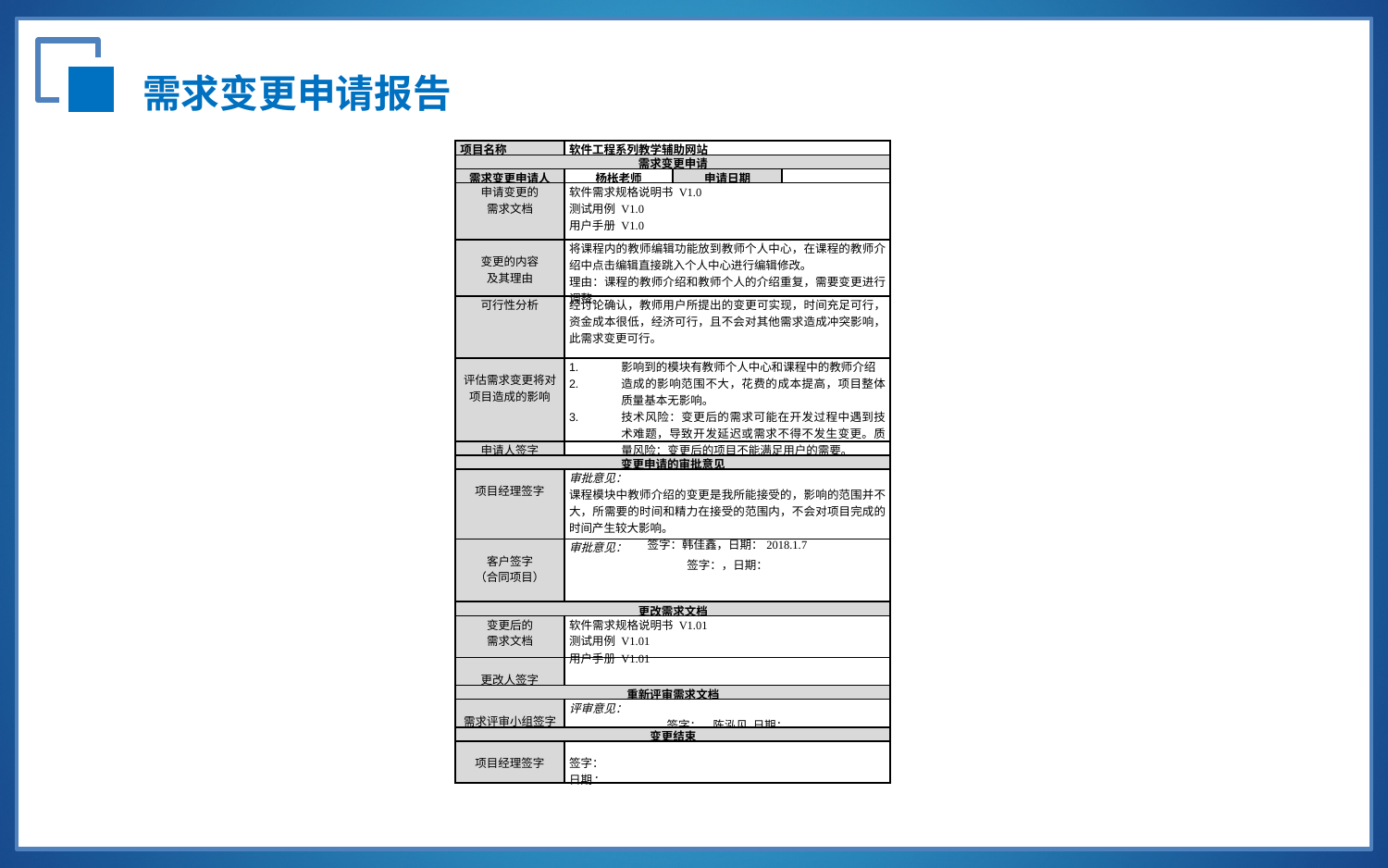

需求变更申请报告
| 项目名称 | 软件工程系列教学辅助网站 |  |  |
| --- | --- | --- | --- |
| 需求变更申请 |  |  |  |
| 需求变更申请人 | 杨枨老师 | 申请日期 |  |
| 申请变更的 需求文档 | 软件需求规格说明书 V1.0 测试用例 V1.0 用户手册 V1.0 |  |  |
| 变更的内容 及其理由 | 将课程内的教师编辑功能放到教师个人中心，在课程的教师介绍中点击编辑直接跳入个人中心进行编辑修改。 理由：课程的教师介绍和教师个人的介绍重复，需要变更进行调整。 |  |  |
| 可行性分析 | 经讨论确认，教师用户所提出的变更可实现，时间充足可行，资金成本很低，经济可行，且不会对其他需求造成冲突影响，此需求变更可行。 |  |  |
| 评估需求变更将对 项目造成的影响 | 影响到的模块有教师个人中心和课程中的教师介绍 造成的影响范围不大，花费的成本提高，项目整体质量基本无影响。 技术风险：变更后的需求可能在开发过程中遇到技术难题，导致开发延迟或需求不得不发生变更。质量风险：变更后的项目不能满足用户的需要。 |  |  |
| 申请人签字 |  |  |  |
| 变更申请的审批意见 |  |  |  |
| 项目经理签字 | 审批意见： 课程模块中教师介绍的变更是我所能接受的，影响的范围并不大，所需要的时间和精力在接受的范围内，不会对项目完成的时间产生较大影响。 签字：韩佳鑫，日期：2018.1.7 |  |  |
| 客户签字 （合同项目） | 审批意见： 签字：，日期： |  |  |
| 更改需求文档 |  |  |  |
| 变更后的 需求文档 | 软件需求规格说明书 V1.01 测试用例 V1.01 用户手册 V1.01 |  |  |
| 更改人签字 |  |  |  |
| 重新评审需求文档 |  |  |  |
| 需求评审小组签字 | 评审意见： 签字：，陈泓见 日期： |  |  |
| 变更结束 |  |  |  |
| 项目经理签字 | 签字： 日期： |  |  |